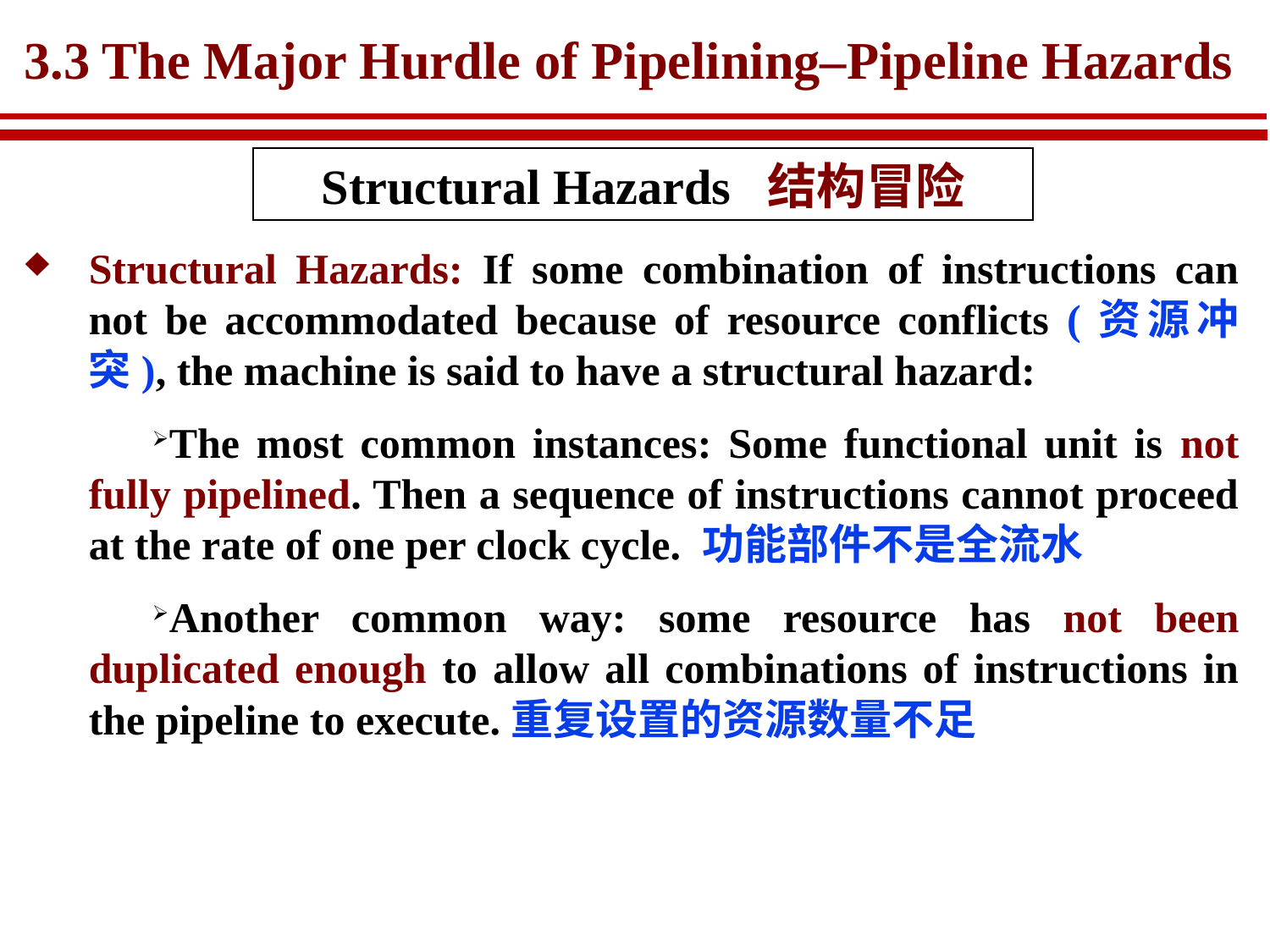

# 3.3 The Major Hurdle of Pipelining–Pipeline Hazards
Structural Hazards  结构冒险
Structural Hazards: If some combination of instructions can not be accommodated because of resource conflicts (资源冲突), the machine is said to have a structural hazard:
The most common instances: Some functional unit is not fully pipelined. Then a sequence of instructions cannot proceed at the rate of one per clock cycle. 功能部件不是全流水
Another common way: some resource has not been duplicated enough to allow all combinations of instructions in the pipeline to execute.重复设置的资源数量不足